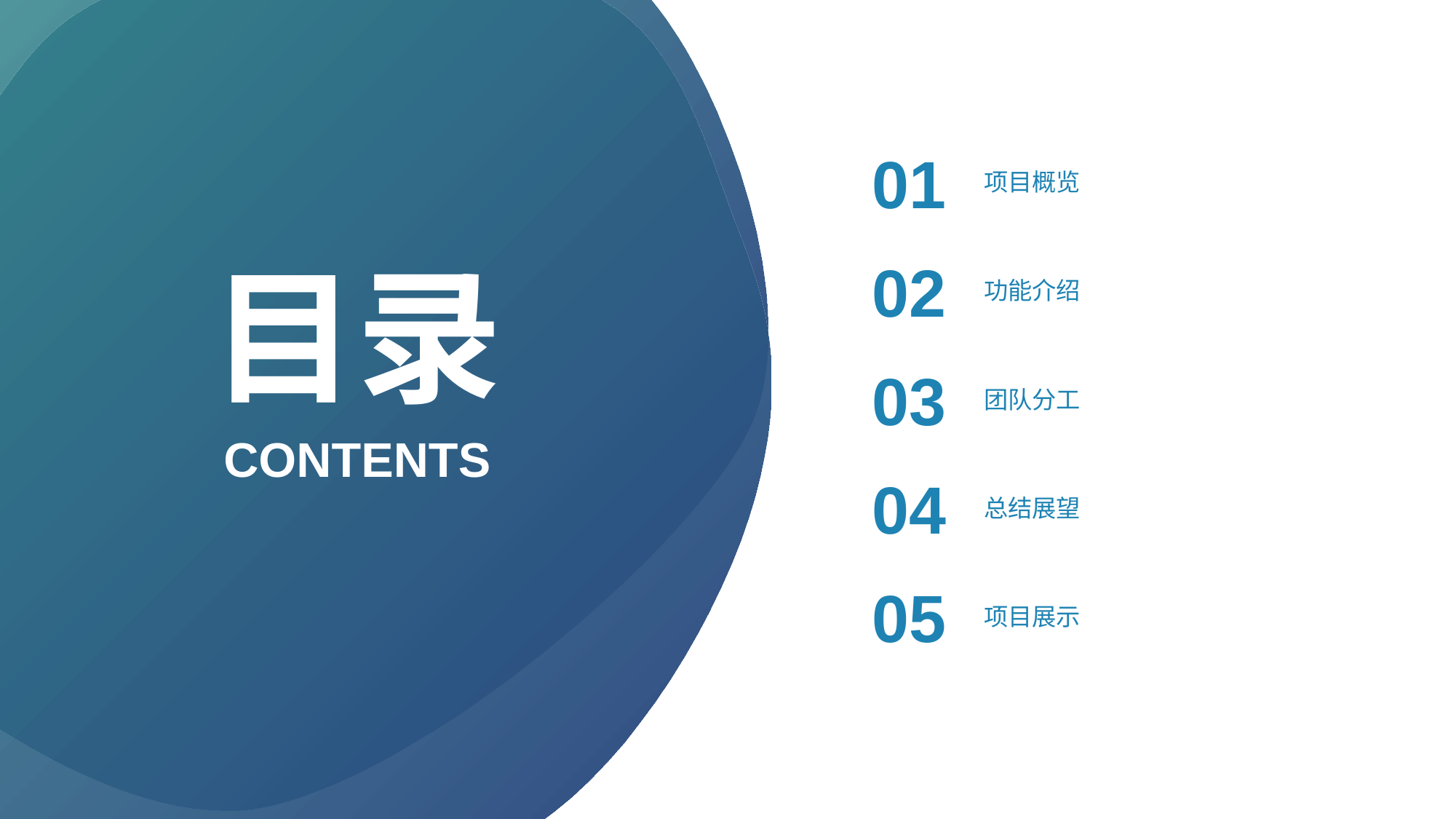

01
项目概览
目录
02
功能介绍
03
团队分工
CONTENTS
04
总结展望
05
项目展示